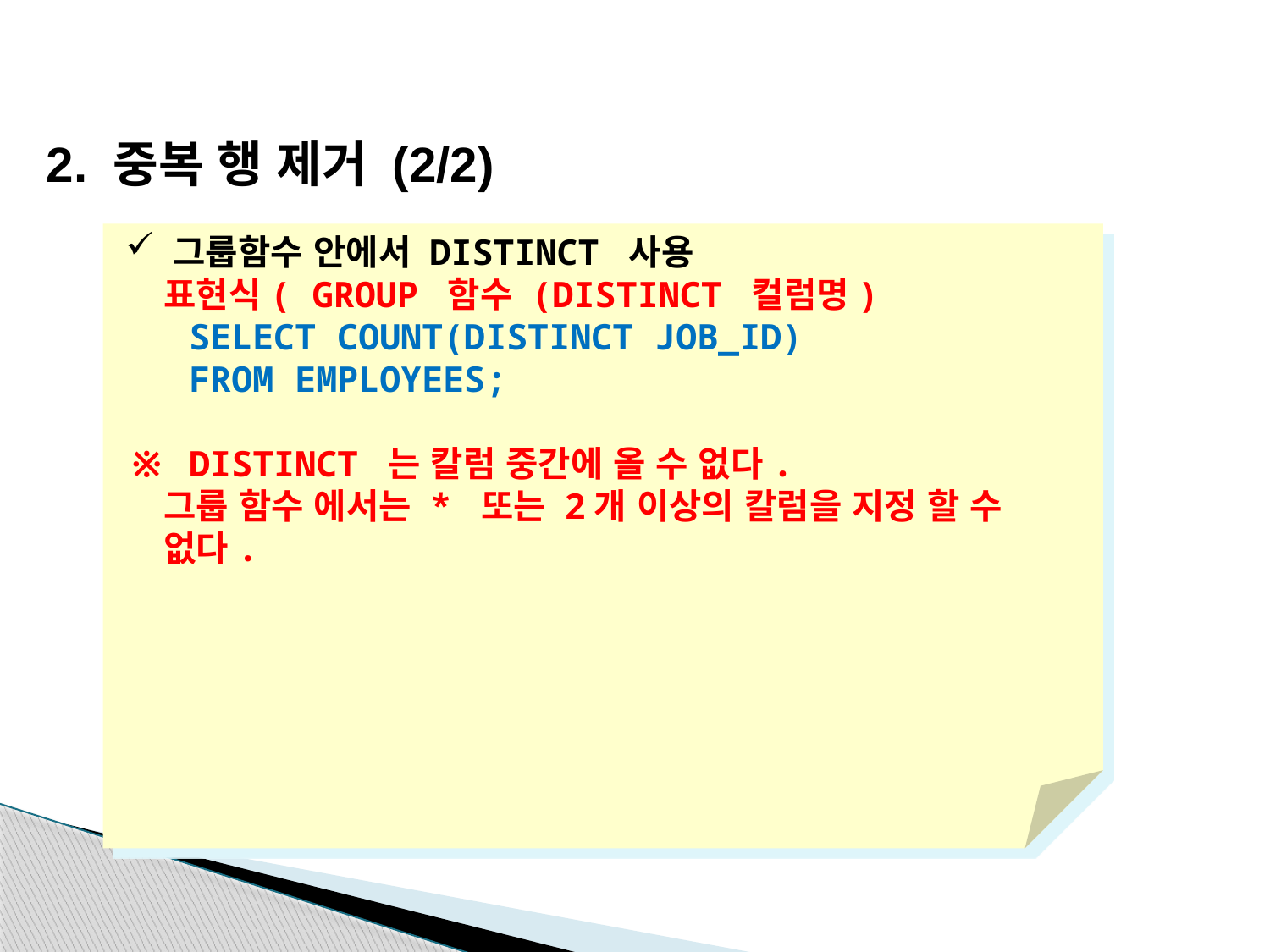

2. 중복 행 제거 (2/2)
그룹함수 안에서 DISTINCT 사용
   표현식( GROUP 함수 (DISTINCT 컬럼명)
   SELECT COUNT(DISTINCT JOB_ID)
   FROM EMPLOYEES;

※ DISTINCT 는 칼럼 중간에 올 수 없다.
   그룹 함수 에서는 * 또는 2개 이상의 칼럼을 지정 할 수
   없다.